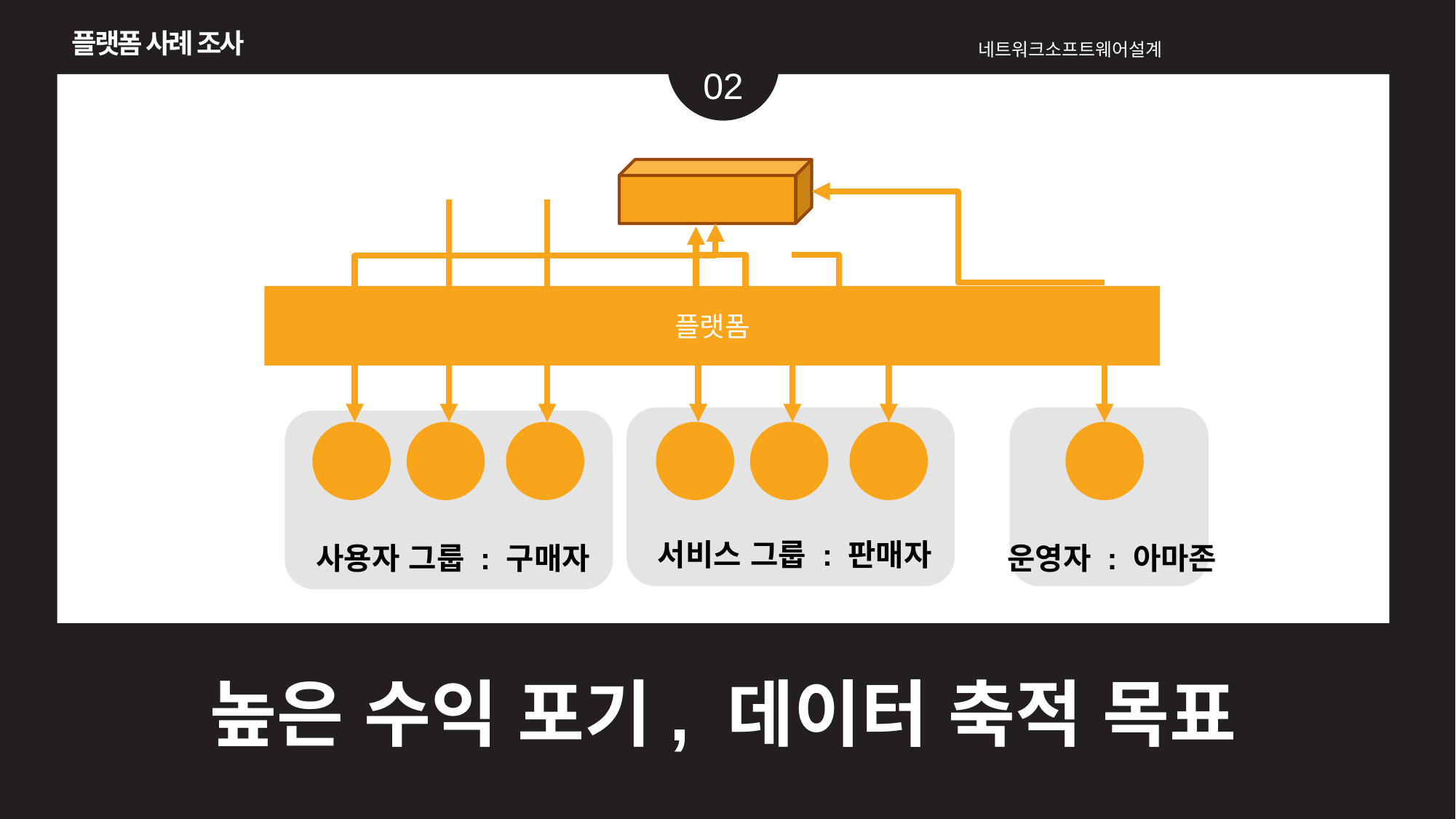

플랫폼 사례 조사
네트워크소프트웨어설계
02

플랫폼

서비스 그룹 : 판매자
사용자 그룹 : 구매자
운영자 : 아마존

높은 수익 포기, 데이터 축적 목표